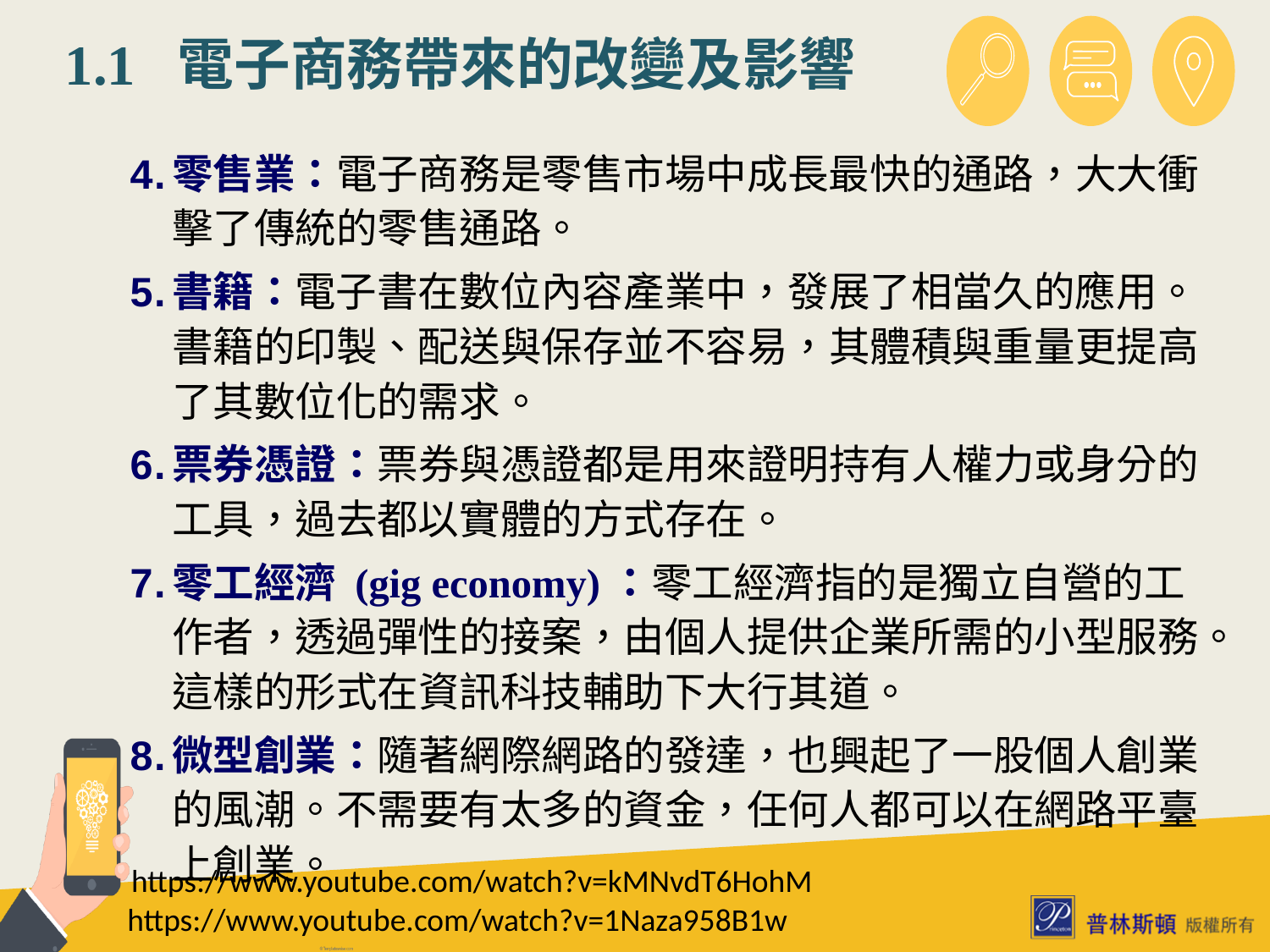

# 1.1  電子商務帶來的改變及影響
零售業：電子商務是零售市場中成長最快的通路，大大衝擊了傳統的零售通路。
書籍：電子書在數位內容產業中，發展了相當久的應用。書籍的印製、配送與保存並不容易，其體積與重量更提高了其數位化的需求。
票券憑證：票券與憑證都是用來證明持有人權力或身分的工具，過去都以實體的方式存在。
零工經濟 (gig economy)：零工經濟指的是獨立自營的工作者，透過彈性的接案，由個人提供企業所需的小型服務。這樣的形式在資訊科技輔助下大行其道。
微型創業：隨著網際網路的發達，也興起了一股個人創業的風潮。不需要有太多的資金，任何人都可以在網路平臺上創業。
https://www.youtube.com/watch?v=kMNvdT6HohM
https://www.youtube.com/watch?v=1Naza958B1w